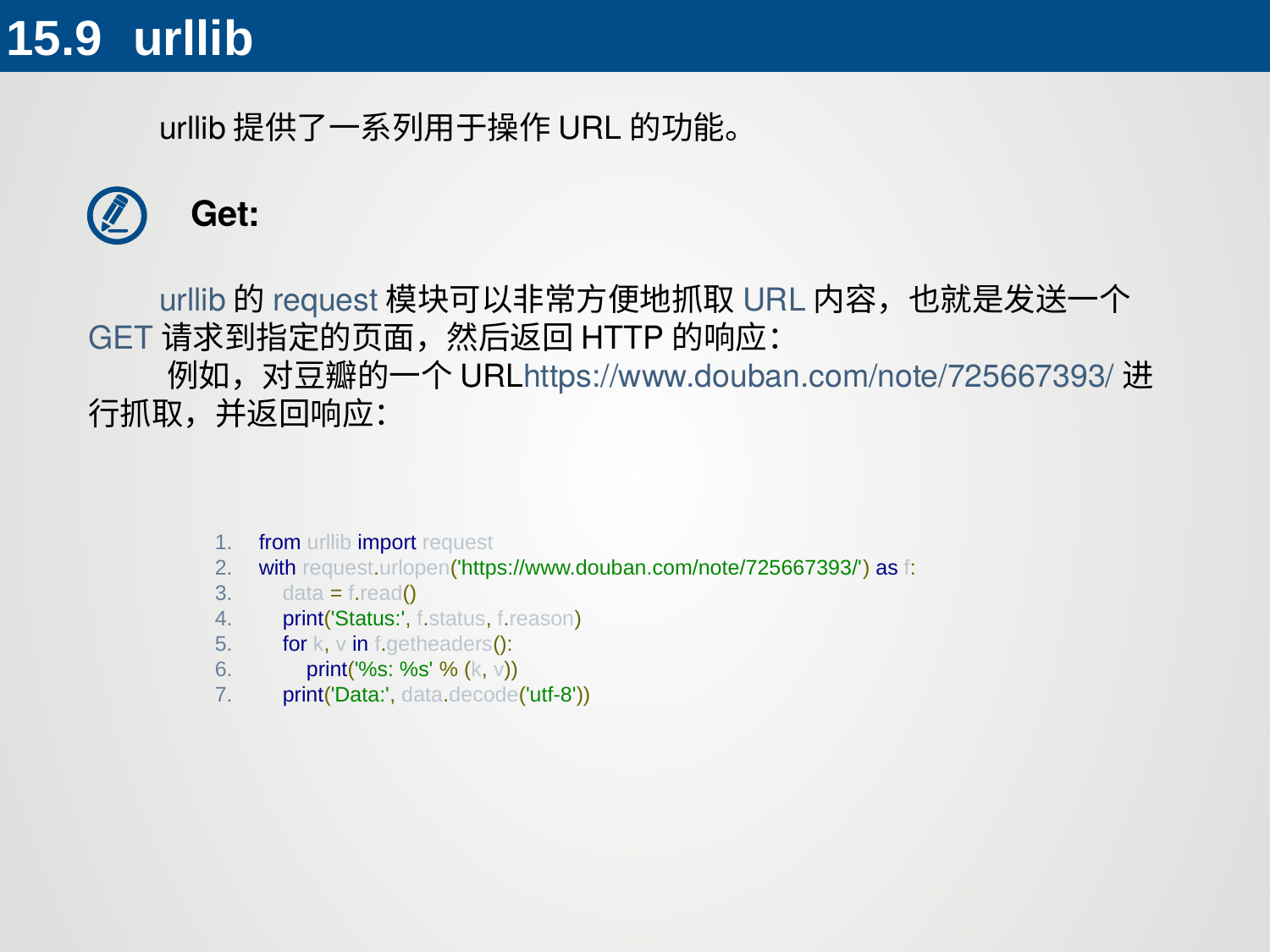

15.9 	urllib
        urllib提供了一系列用于操作URL的功能。
Get:

        urllib的request模块可以非常方便地抓取URL内容，也就是发送一个GET请求到指定的页面，然后返回HTTP的响应：
        例如，对豆瓣的一个URLhttps://www.douban.com/note/725667393/进行抓取，并返回响应：
from urllib import request
with request.urlopen('https://www.douban.com/note/725667393/') as f:
    data = f.read()
    print('Status:', f.status, f.reason)
    for k, v in f.getheaders():
        print('%s: %s' % (k, v))
    print('Data:', data.decode('utf-8'))